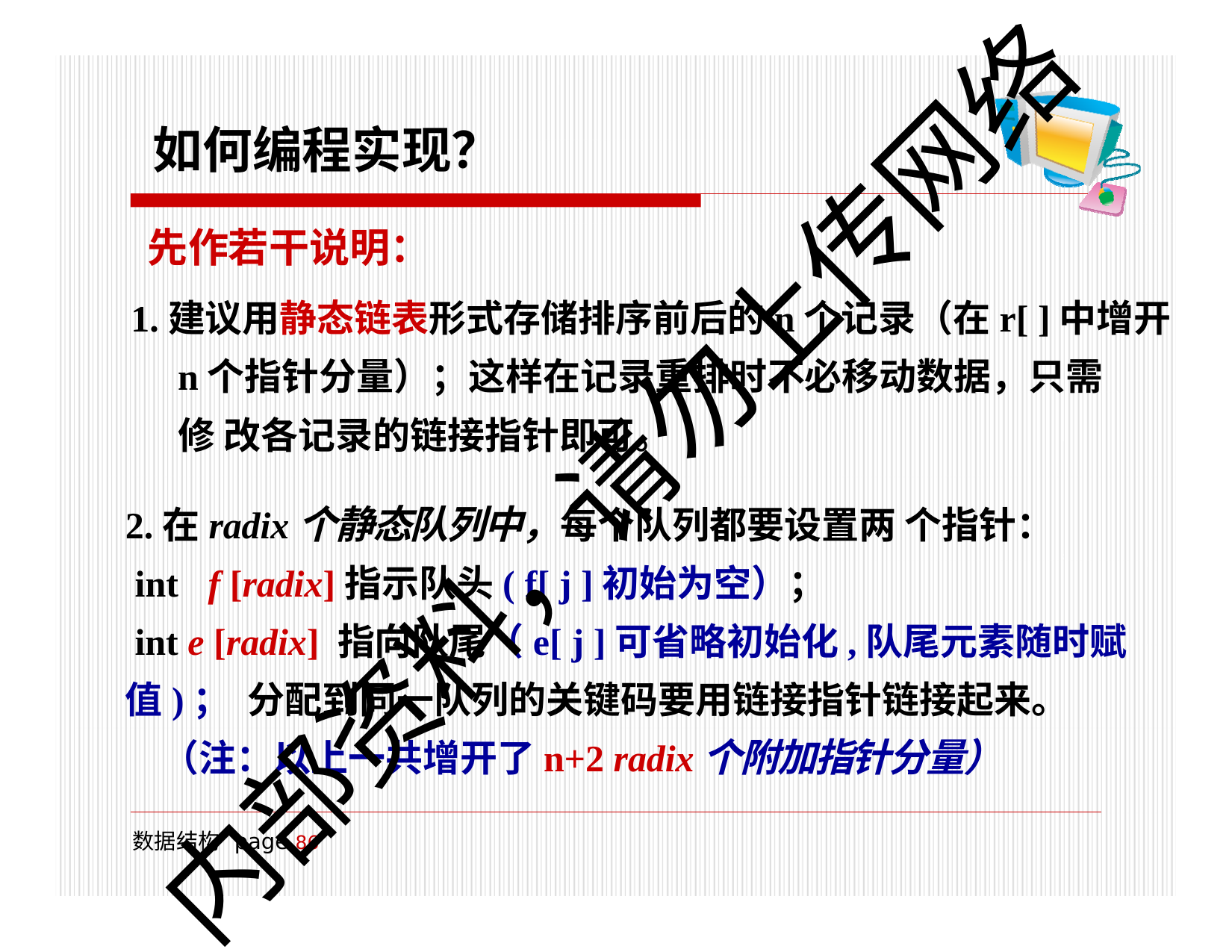

# 如何编程实现？
先作若干说明：
1.建议用静态链表形式存储排序前后的n个记录（在r[ ]中增开
n个指针分量）；这样在记录重排时不必移动数据，只需修 改各记录的链接指针即可。

2.在radix个静态队列中，每个队列都要设置两 个指针：
int	f [radix]指示队头( f[ j ]初始为空）；
int e [radix] 指向队尾（e[ j ]可省略初始化,队尾元素随时赋值)；  分配到同一队列的关键码要用链接指针链接起来。
（注：以上一共增开了n+2 radix个附加指针分量）

内部资料，请勿上传网络

数据结构 page 86